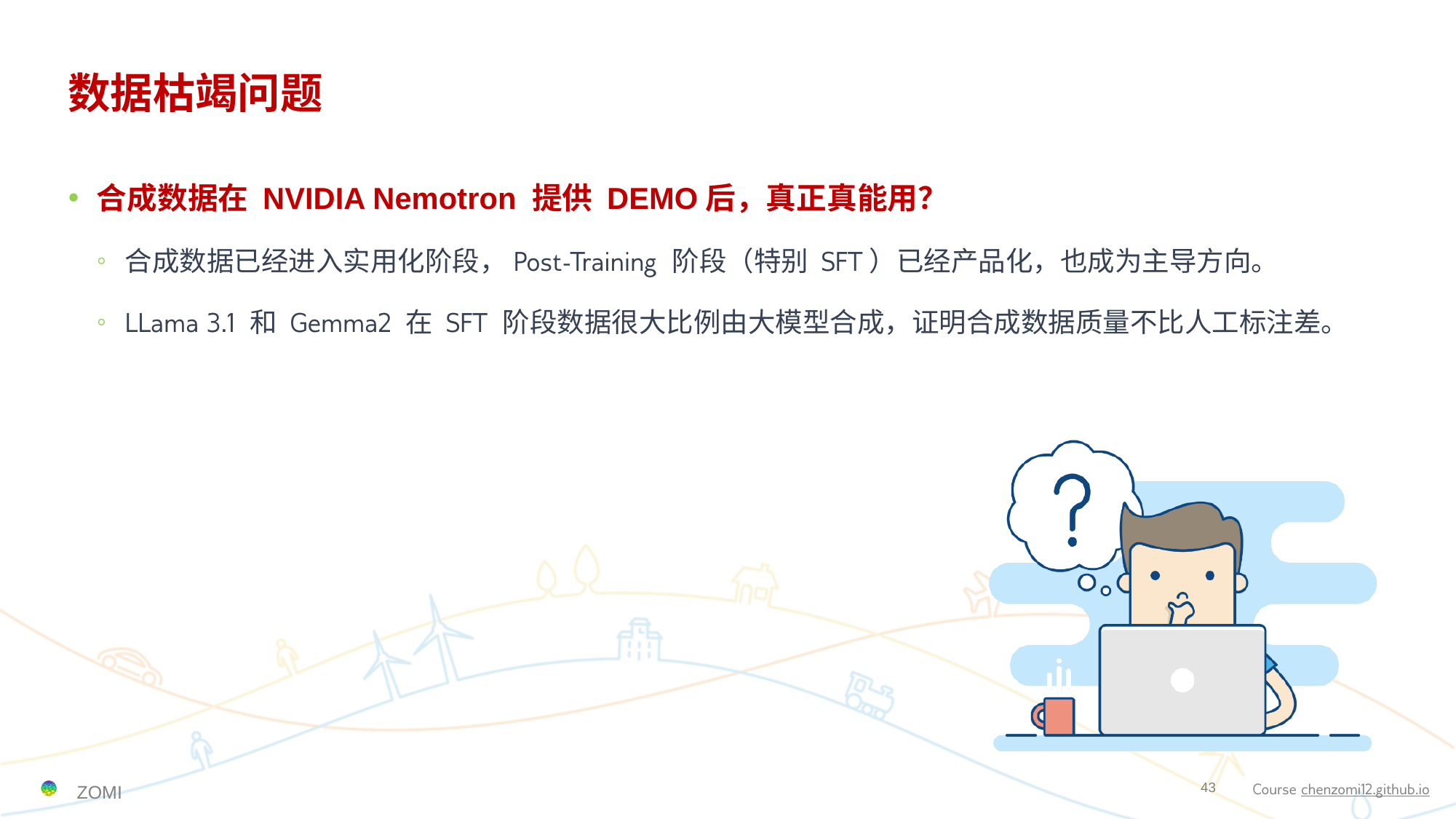

# 数据枯竭问题
合成数据在 NVIDIA Nemotron 提供 DEMO后，真正真能用？
合成数据已经进入实用化阶段，Post-Training 阶段（特别 SFT）已经产品化，也成为主导方向。
LLama 3.1 和 Gemma2 在 SFT 阶段数据很大比例由大模型合成，证明合成数据质量不比人工标注差。